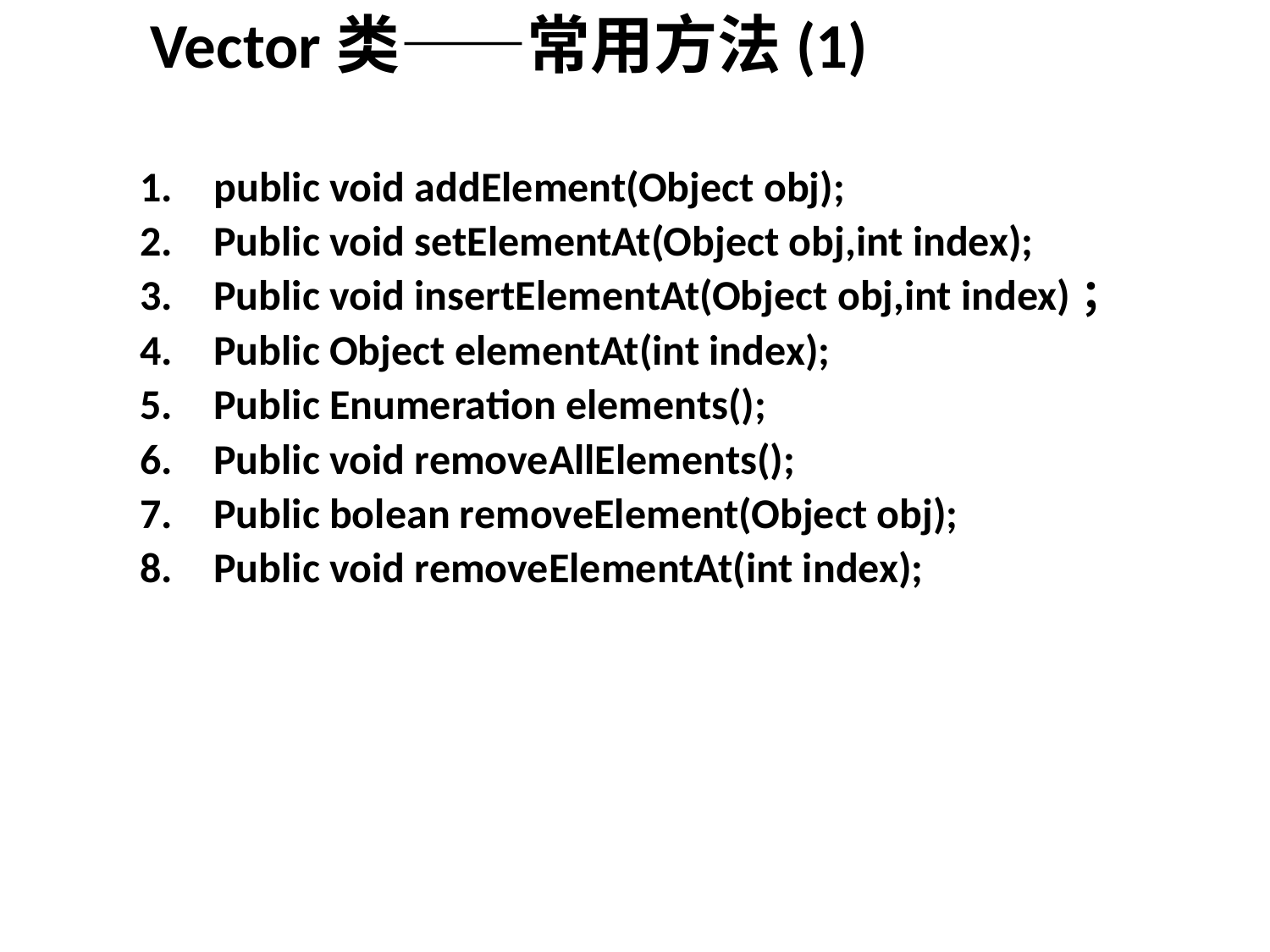

# Vector类——常用方法(1)
public void addElement(Object obj);
Public void setElementAt(Object obj,int index);
Public void insertElementAt(Object obj,int index)；
Public Object elementAt(int index);
Public Enumeration elements();
Public void removeAllElements();
Public bolean removeElement(Object obj);
Public void removeElementAt(int index);